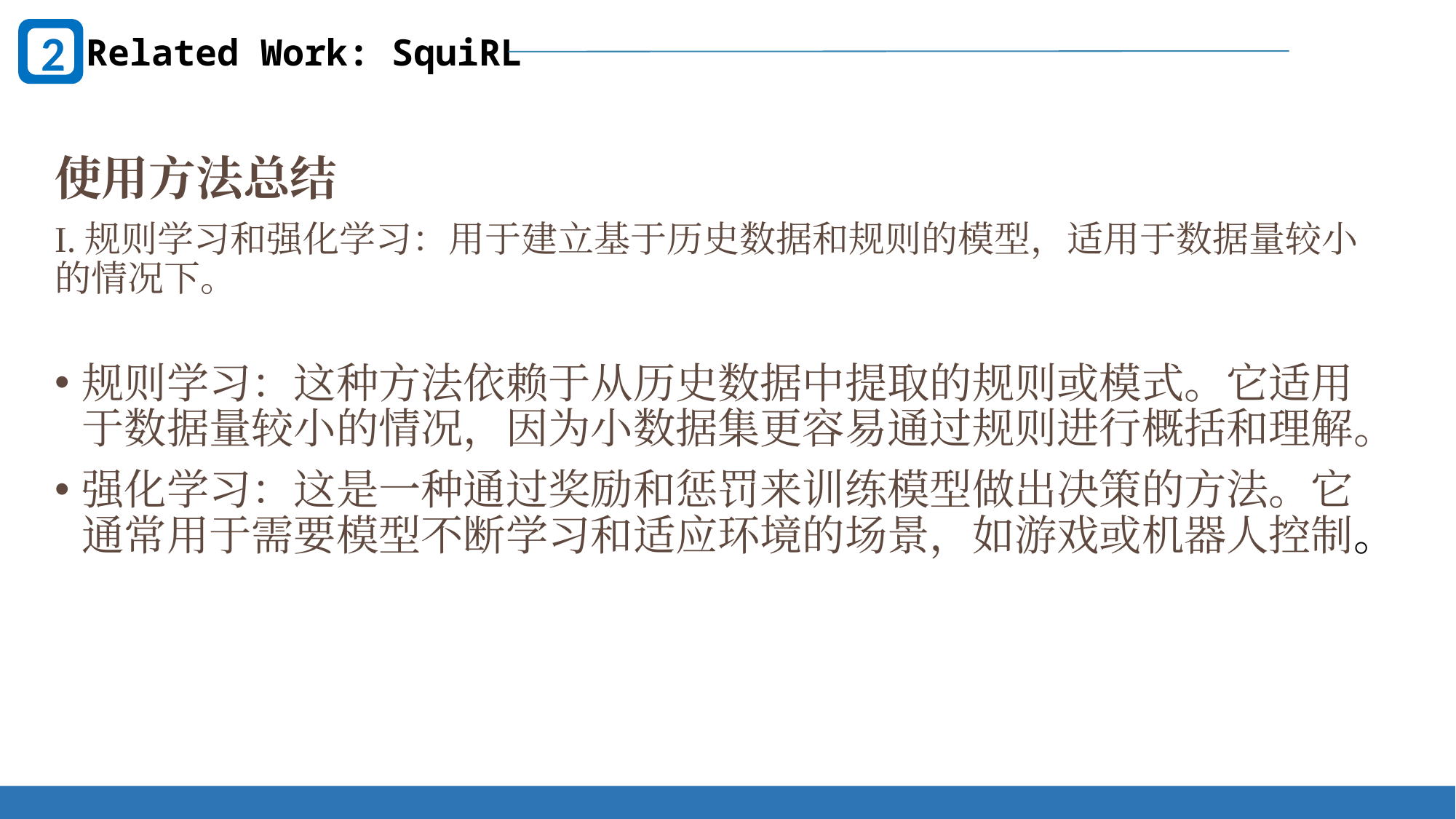

2
Related Work: SquiRL
使用方法总结
I.规则学习和强化学习：用于建立基于历史数据和规则的模型，适用于数据量较小的情况下。

规则学习：这种方法依赖于从历史数据中提取的规则或模式。它适用于数据量较小的情况，因为小数据集更容易通过规则进行概括和理解。
强化学习：这是一种通过奖励和惩罚来训练模型做出决策的方法。它通常用于需要模型不断学习和适应环境的场景，如游戏或机器人控制。